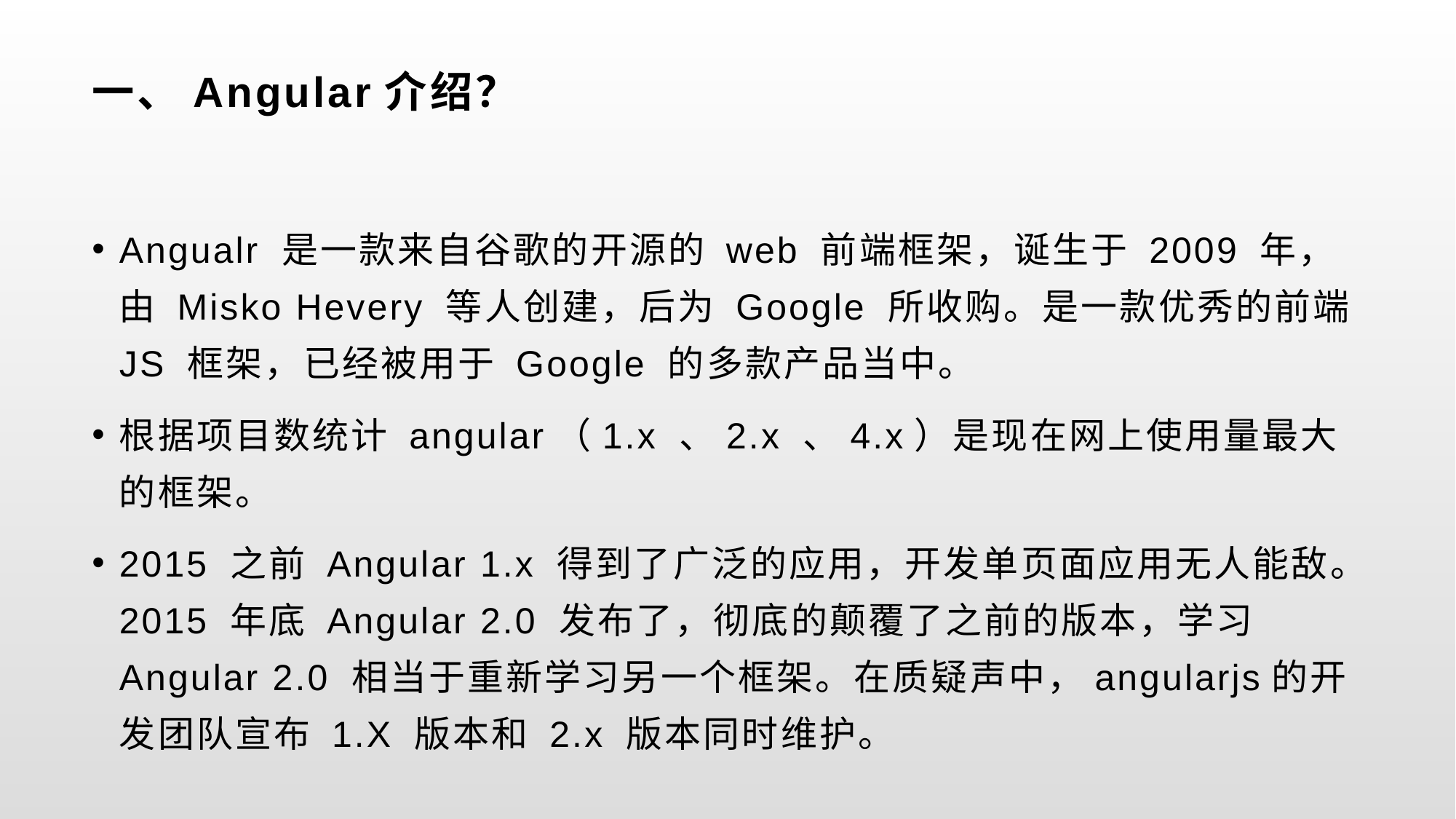

# 一、Angular介绍？

Angualr 是一款来自谷歌的开源的 web 前端框架，诞生于 2009 年，由 Misko Hevery 等人创建，后为 Google 所收购。是一款优秀的前端 JS 框架，已经被用于 Google 的多款产品当中。
根据项目数统计 angular（1.x 、2.x 、4.x）是现在网上使用量最大的框架。
2015 之前 Angular 1.x 得到了广泛的应用，开发单页面应用无人能敌。2015 年底 Angular 2.0 发布了，彻底的颠覆了之前的版本，学习 Angular 2.0 相当于重新学习另一个框架。在质疑声中，angularjs的开发团队宣布 1.X 版本和 2.x 版本同时维护。